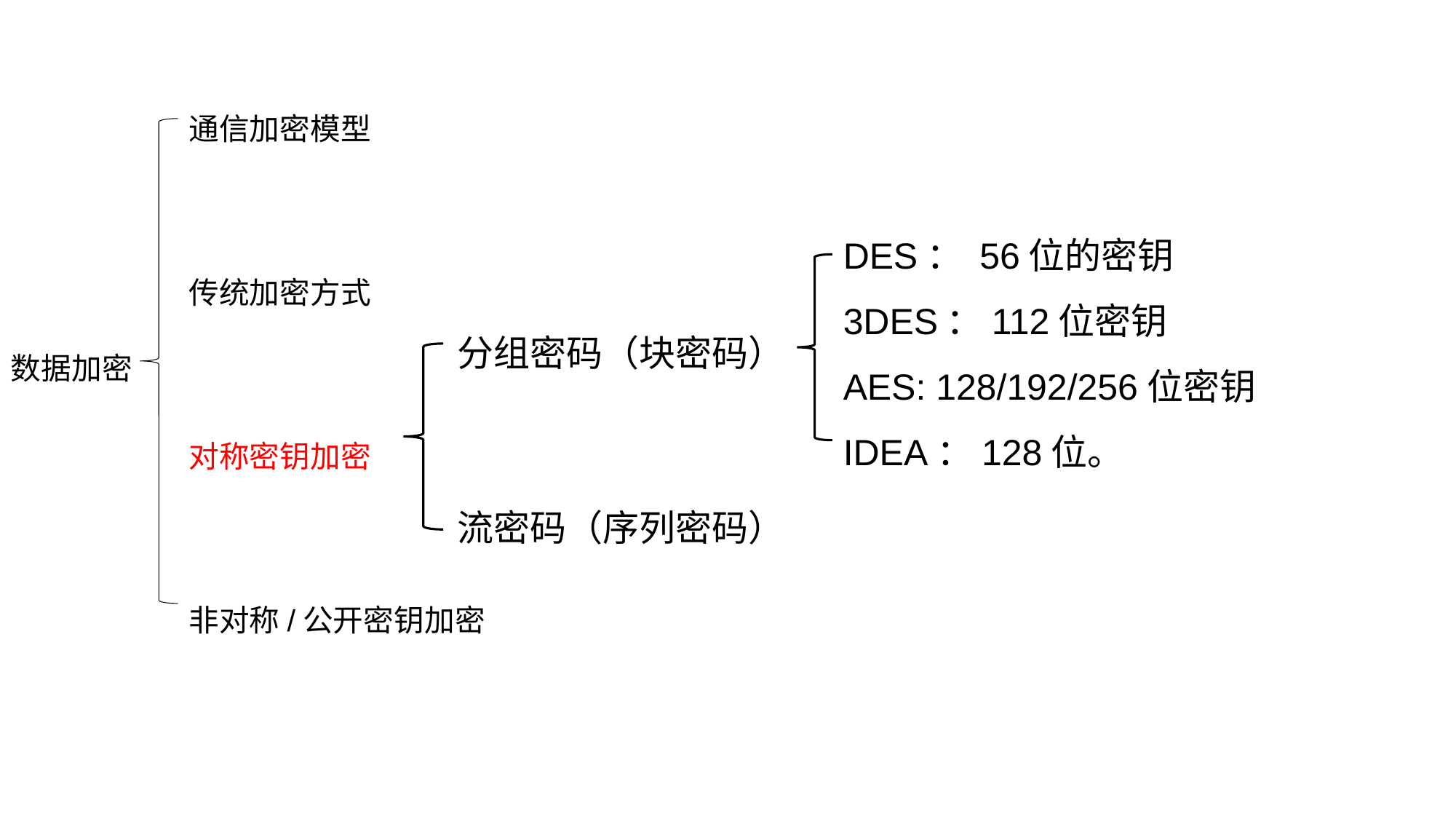

通信加密模型

传统加密方式

对称密钥加密

非对称/公开密钥加密

DES： 56位的密钥
3DES：112位密钥
AES: 128/192/256位密钥
IDEA：128位。

分组密码（块密码）

流密码（序列密码）
数据加密